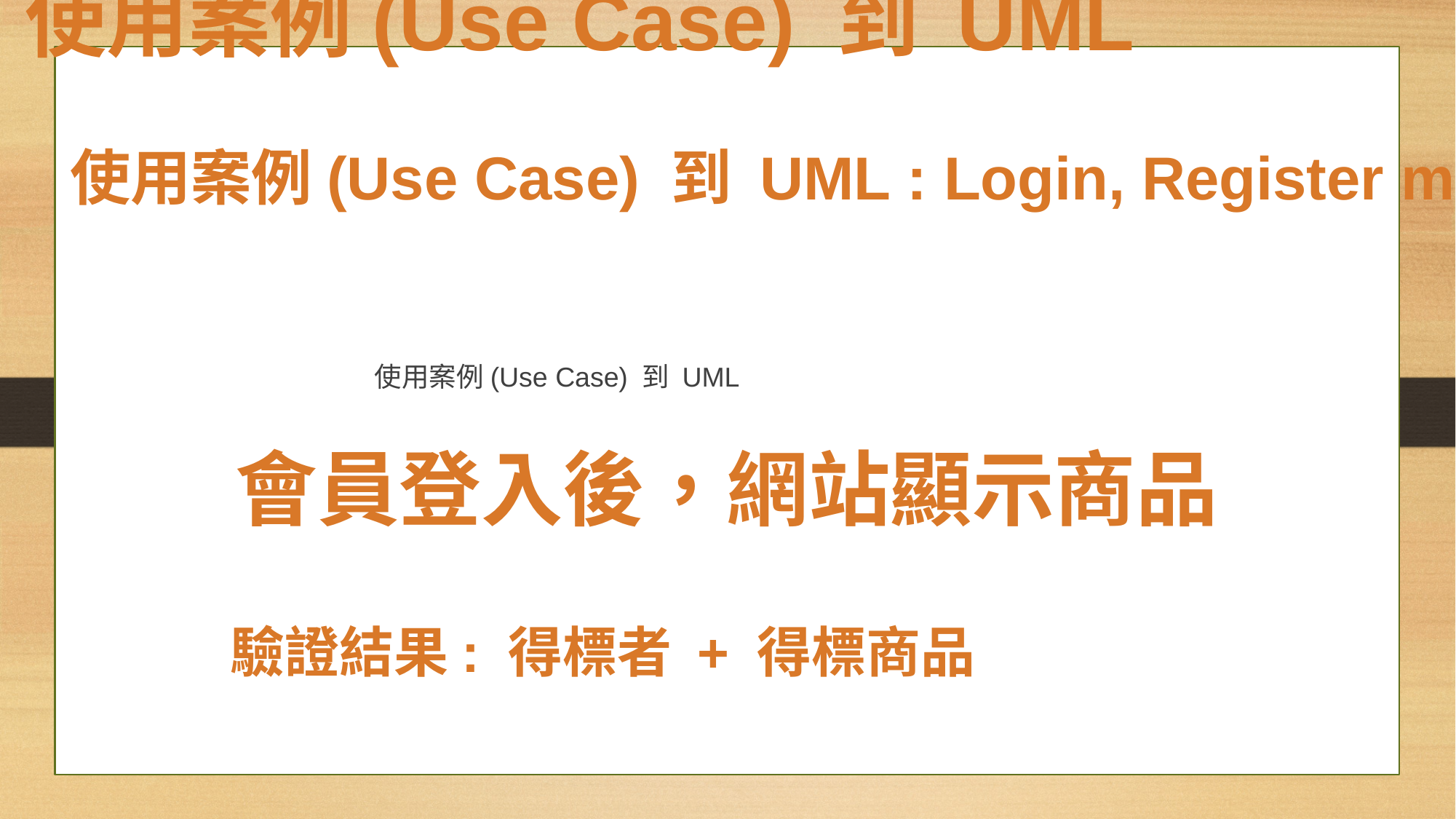

使用案例(Use Case) 到 UML

使用案例(Use Case) 到 UML : Login, Register member
使用案例(Use Case) 到 UML
會員登入後，網站顯示商品
驗證結果: 得標者 + 得標商品